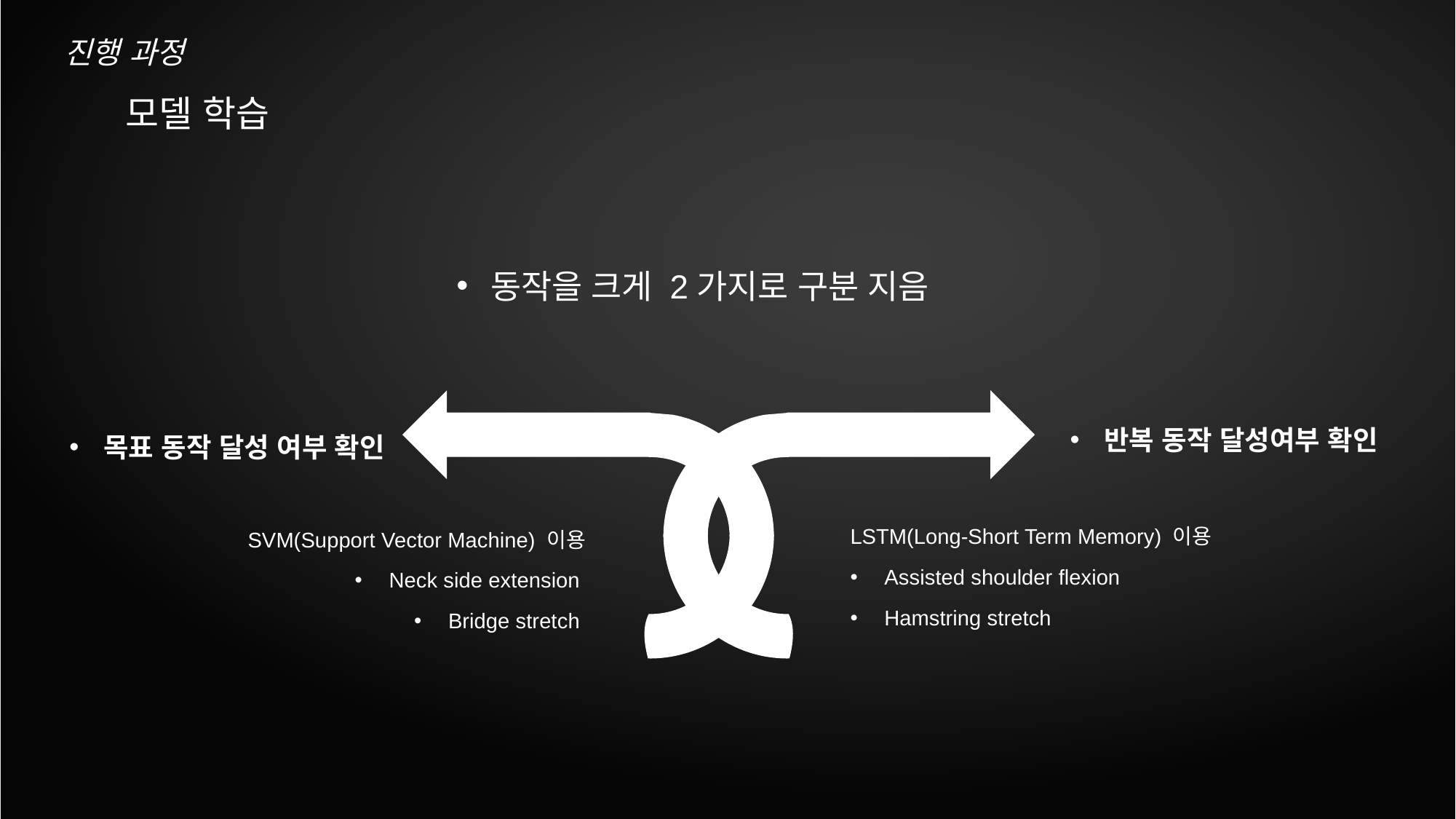

진행 과정
모델 학습
동작을 크게 2가지로 구분 지음
반복 동작 달성여부 확인
목표 동작 달성 여부 확인

LSTM(Long-Short Term Memory) 이용
Assisted shoulder flexion
Hamstring stretch
SVM(Support Vector Machine) 이용
Neck side extension
Bridge stretch